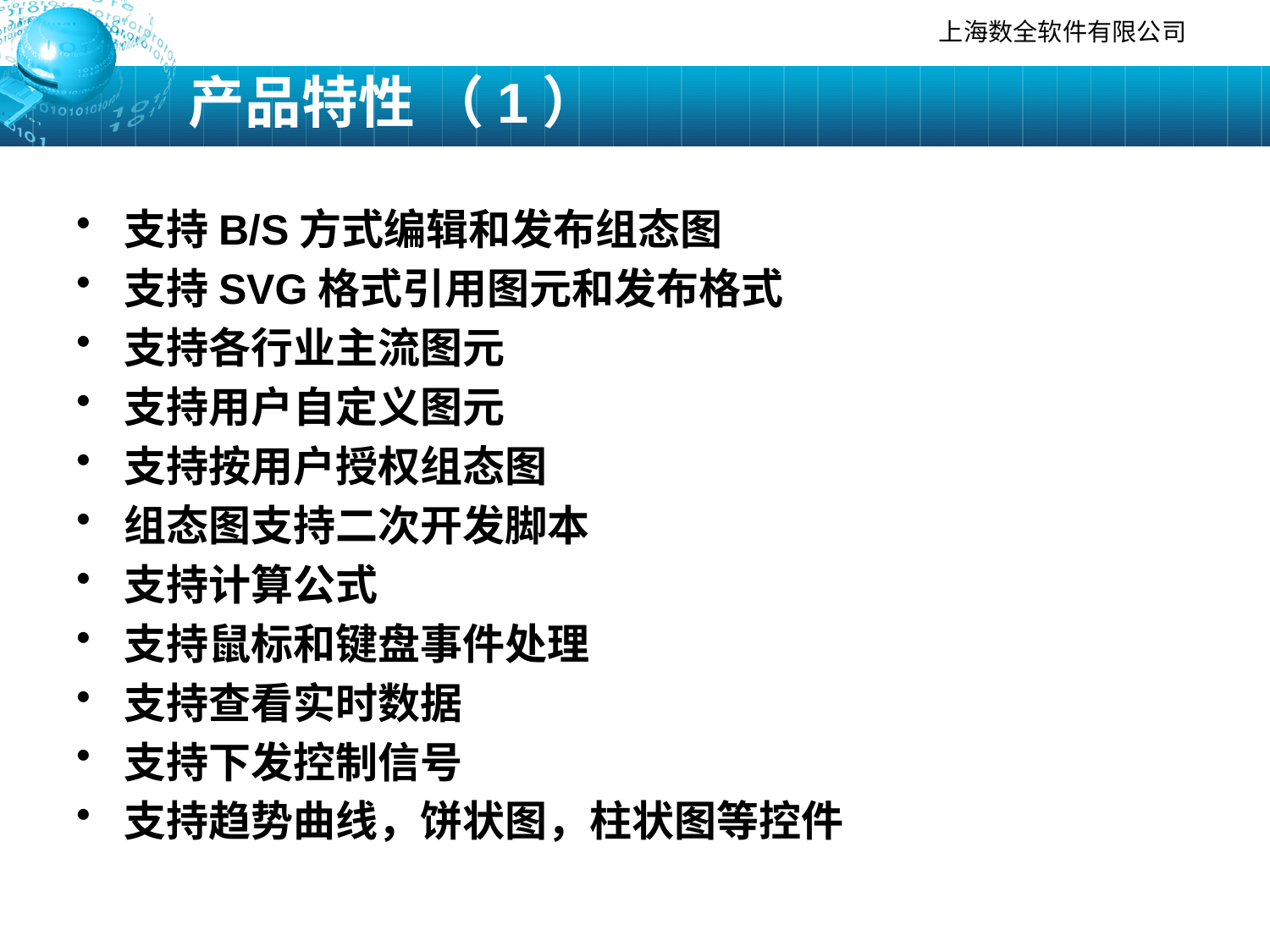

# 产品特性 （1）
支持B/S方式编辑和发布组态图
支持SVG格式引用图元和发布格式
支持各行业主流图元
支持用户自定义图元
支持按用户授权组态图
组态图支持二次开发脚本
支持计算公式
支持鼠标和键盘事件处理
支持查看实时数据
支持下发控制信号
支持趋势曲线，饼状图，柱状图等控件